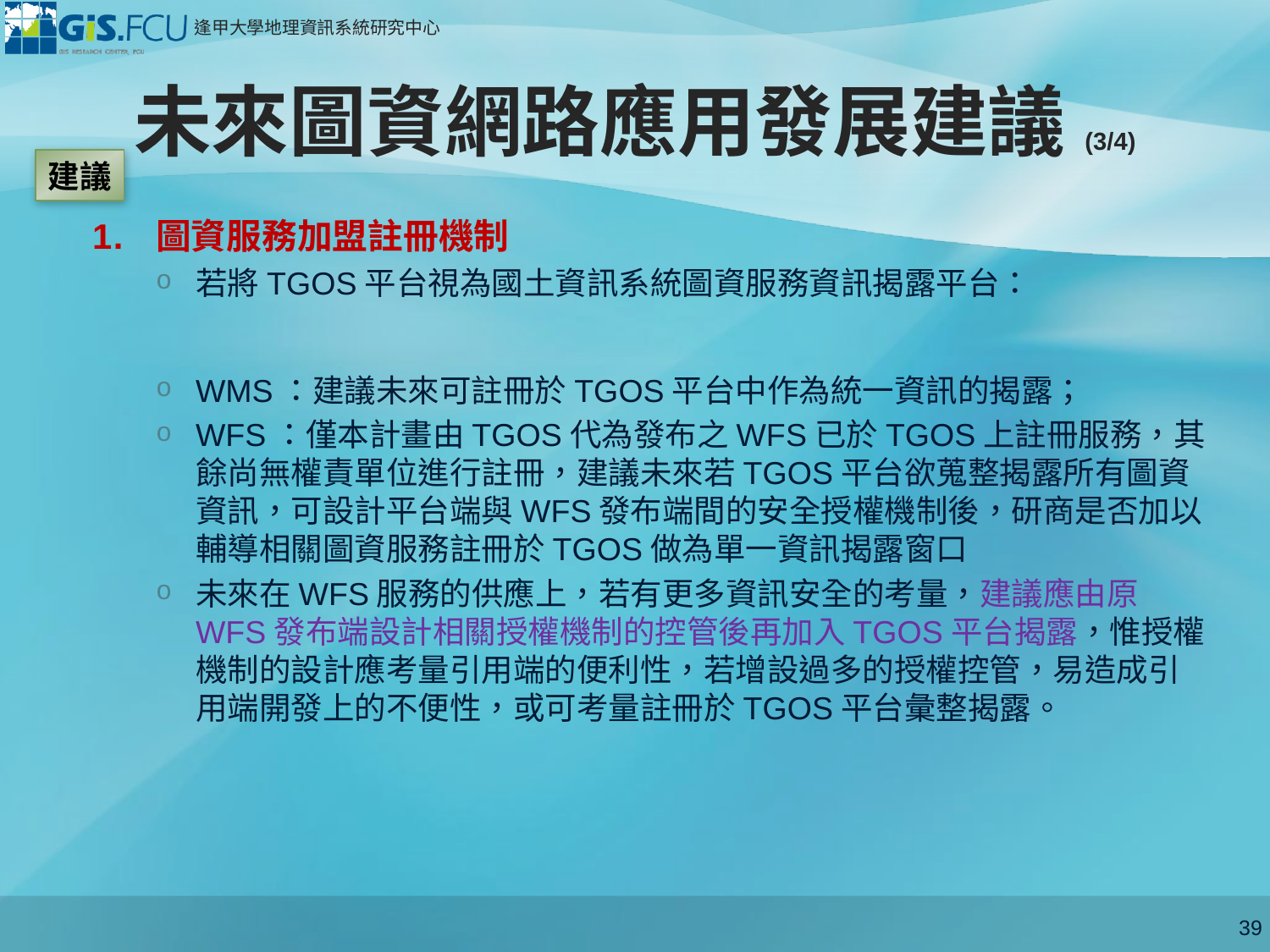

# 未來圖資網路應用發展建議(3/4)
建議
圖資服務加盟註冊機制
若將TGOS平台視為國土資訊系統圖資服務資訊揭露平台：

WMS：建議未來可註冊於TGOS平台中作為統一資訊的揭露；
WFS：僅本計畫由TGOS代為發布之WFS已於TGOS上註冊服務，其餘尚無權責單位進行註冊，建議未來若TGOS平台欲蒐整揭露所有圖資資訊，可設計平台端與WFS發布端間的安全授權機制後，研商是否加以輔導相關圖資服務註冊於TGOS做為單一資訊揭露窗口
未來在WFS服務的供應上，若有更多資訊安全的考量，建議應由原WFS發布端設計相關授權機制的控管後再加入TGOS平台揭露，惟授權機制的設計應考量引用端的便利性，若增設過多的授權控管，易造成引用端開發上的不便性，或可考量註冊於TGOS平台彙整揭露。

39